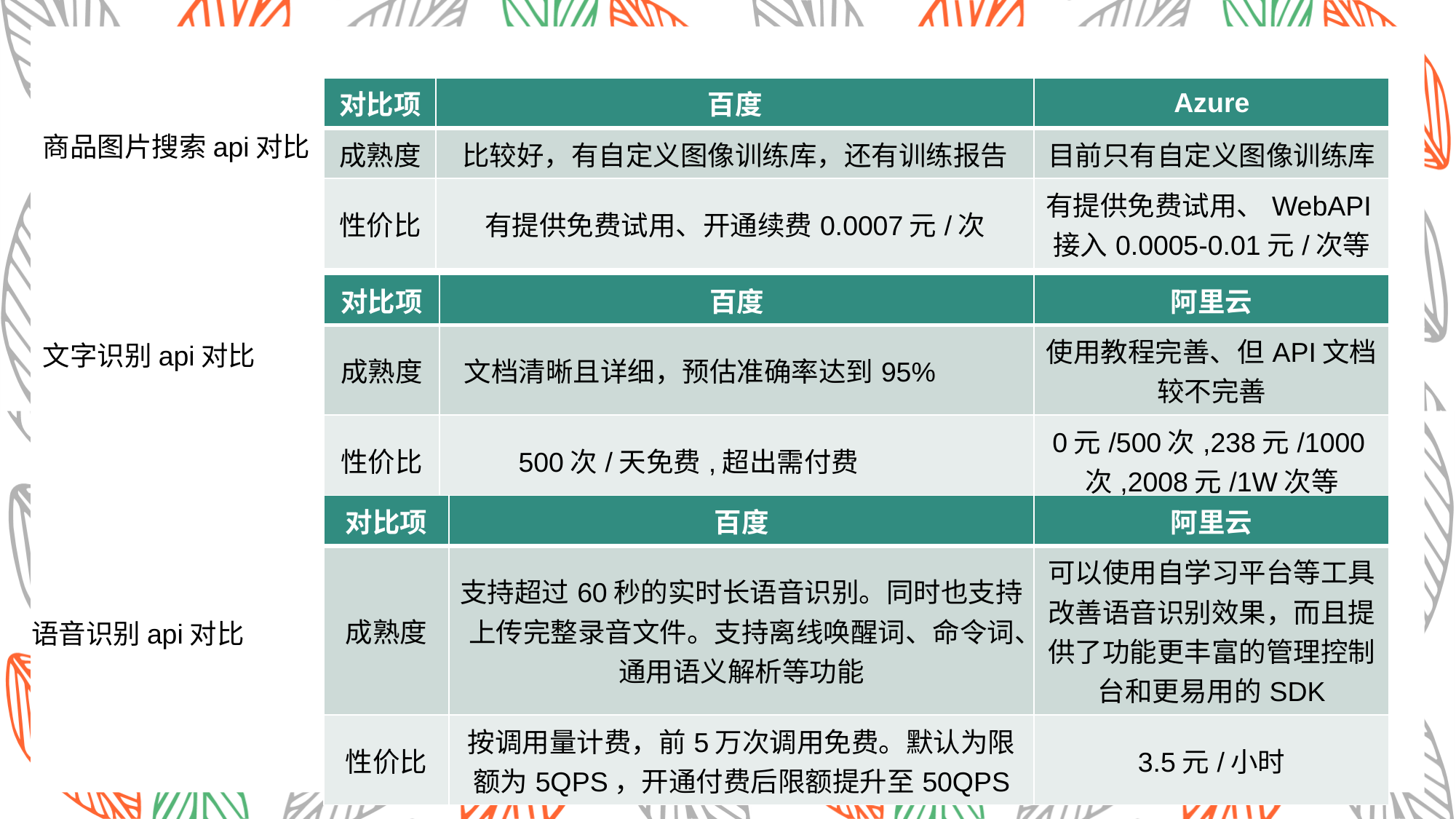

| 对比项 | 百度 | Azure |
| --- | --- | --- |
| 成熟度 | 比较好，有自定义图像训练库，还有训练报告 | 目前只有自定义图像训练库 |
| 性价比 | 有提供免费试用、开通续费0.0007元/次 | 有提供免费试用、WebAPI接入0.0005-0.01元/次等 |
商品图片搜索api对比
| 对比项 | 百度 | 阿里云 |
| --- | --- | --- |
| 成熟度 | 文档清晰且详细，预估准确率达到95% | 使用教程完善、但API文档较不完善 |
| 性价比 | 500次/天免费,超出需付费 | 0元/500次,238元/1000次,2008元/1W次等 |
文字识别api对比
| 对比项 | 百度 | 阿里云 |
| --- | --- | --- |
| 成熟度 | 支持超过60秒的实时长语音识别。同时也支持上传完整录音文件。支持离线唤醒词、命令词、通用语义解析等功能 | 可以使用自学习平台等工具改善语音识别效果，而且提供了功能更丰富的管理控制台和更易用的SDK |
| 性价比 | 按调用量计费，前5万次调用免费。默认为限额为5QPS，开通付费后限额提升至50QPS | 3.5元/小时 |
语音识别api对比